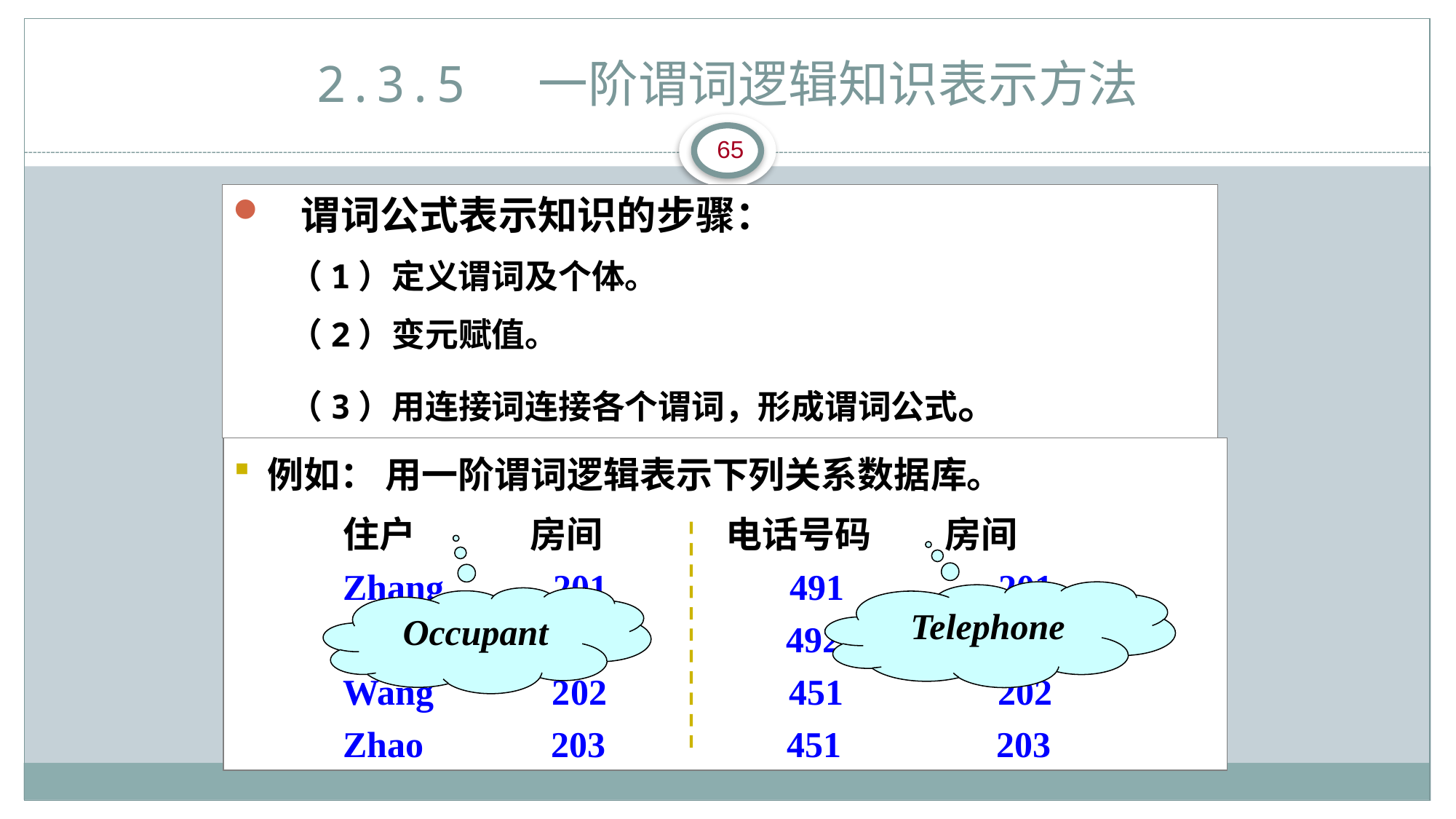

# 2.3.5  一阶谓词逻辑知识表示方法
谓词公式表示知识的步骤：
（1）定义谓词及个体。
（2）变元赋值。
（3）用连接词连接各个谓词，形成谓词公式。
 例如： 用一阶谓词逻辑表示下列关系数据库。
住户              房间               电话号码         房间
Zhang            201                    491                 201
Li                   201                    492                 201
Wang             202                    451                 202
Zhao              203                    451                 203

Telephone
Occupant
65